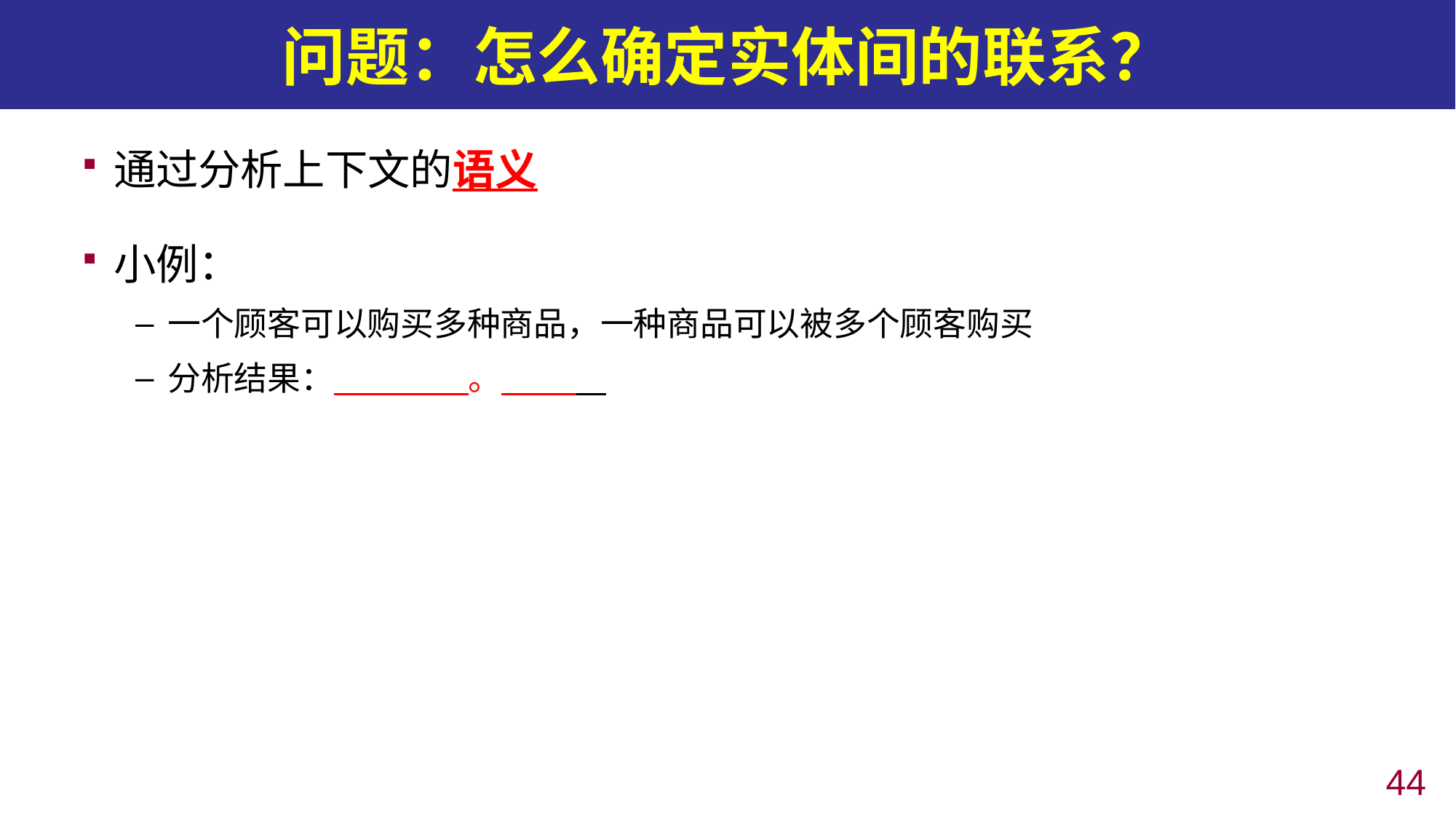

# 问题：怎么确定实体间的联系？
通过分析上下文的语义

小例：
一个顾客可以购买多种商品，一种商品可以被多个顾客购买
分析结果：                  。
44